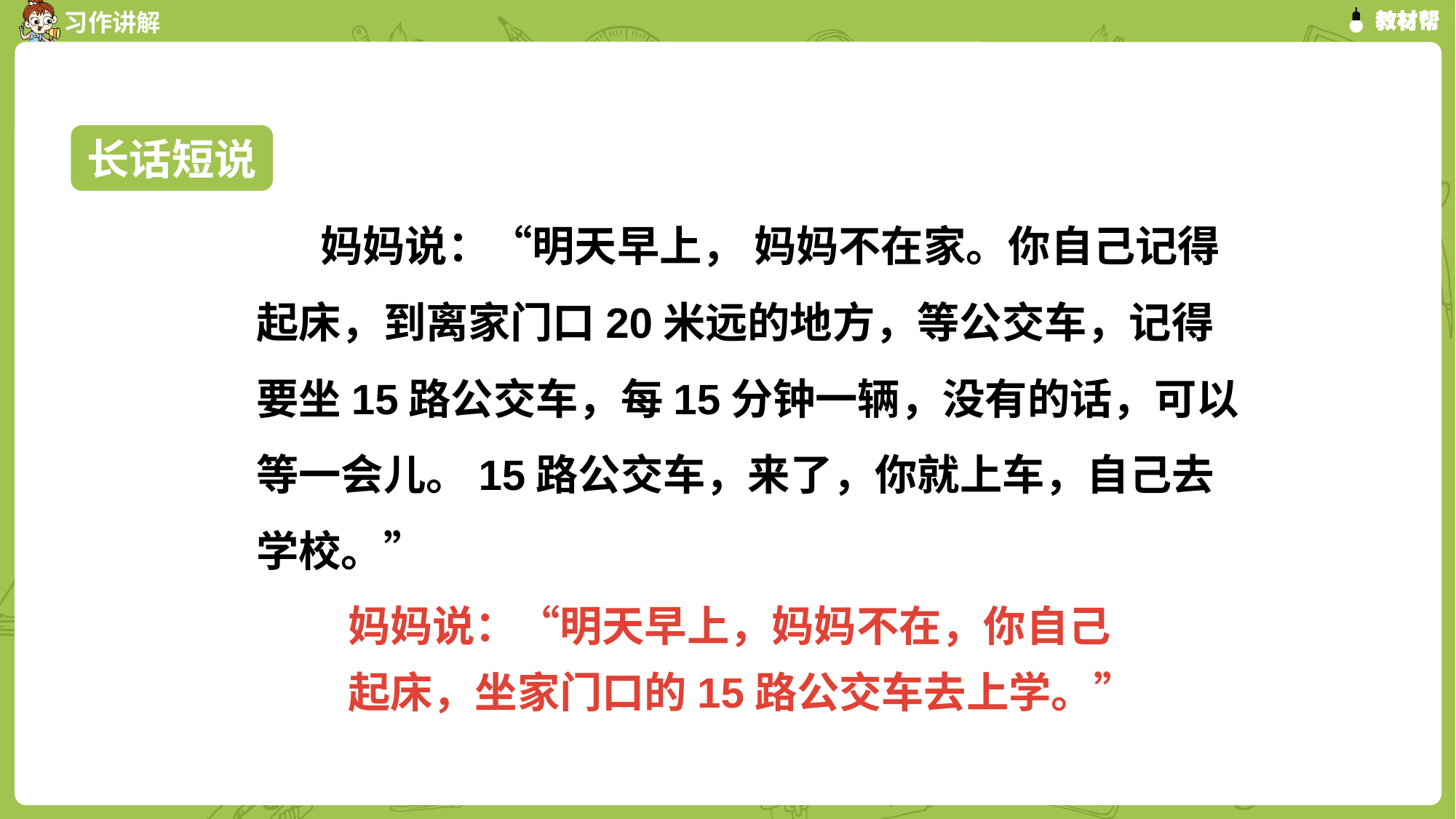

长话短说
妈妈说：“明天早上， 妈妈不在家。你自己记得起床，到离家门口20米远的地方，等公交车，记得要坐15路公交车，每15分钟一辆，没有的话，可以等一会儿。15路公交车，来了，你就上车，自己去学校。”
妈妈说：“明天早上，妈妈不在，你自己起床，坐家门口的15路公交车去上学。”